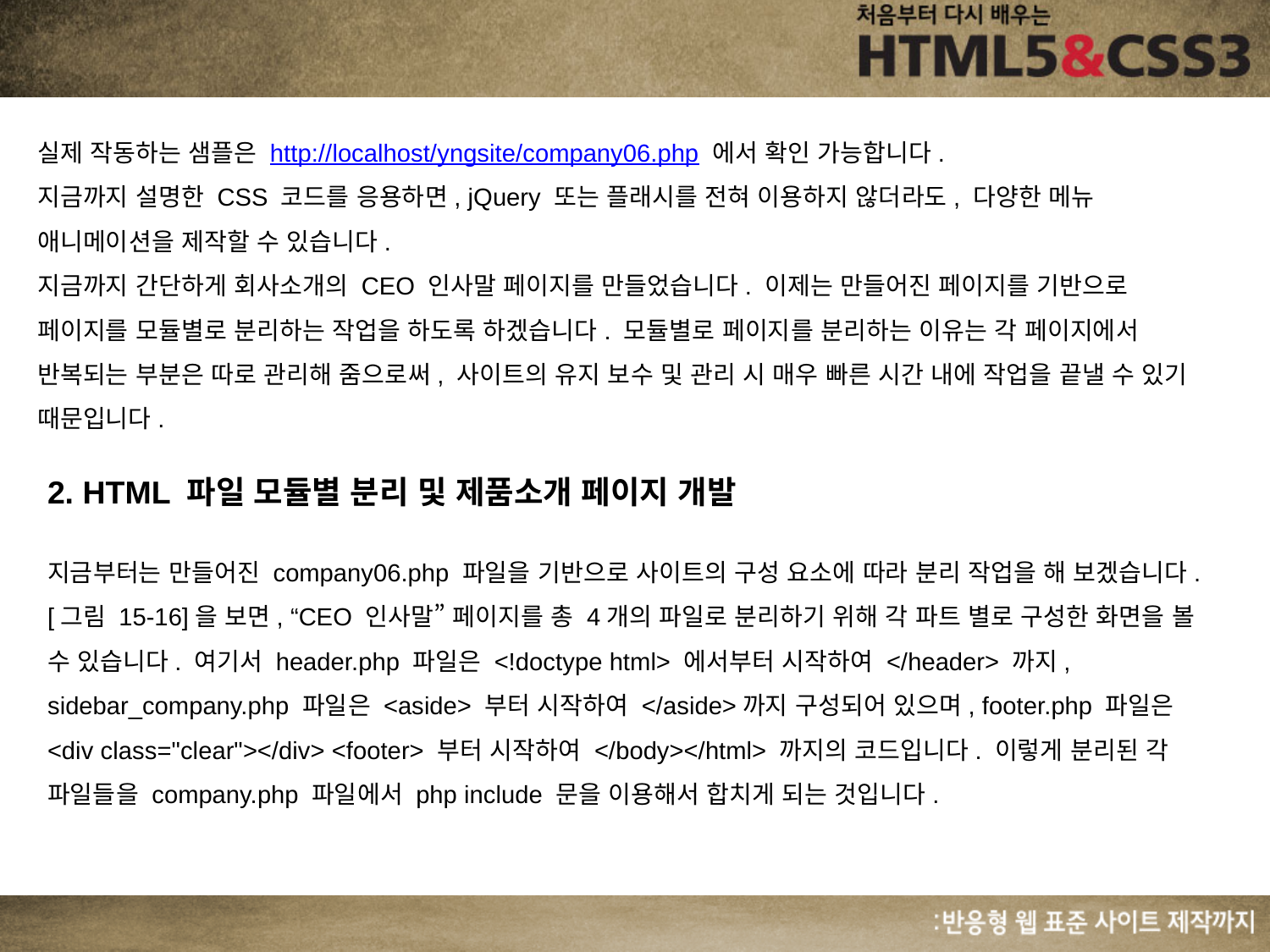

실제 작동하는 샘플은 http://localhost/yngsite/company06.php 에서 확인 가능합니다.
지금까지 설명한 CSS 코드를 응용하면, jQuery 또는 플래시를 전혀 이용하지 않더라도, 다양한 메뉴 애니메이션을 제작할 수 있습니다.
지금까지 간단하게 회사소개의 CEO 인사말 페이지를 만들었습니다. 이제는 만들어진 페이지를 기반으로 페이지를 모듈별로 분리하는 작업을 하도록 하겠습니다. 모듈별로 페이지를 분리하는 이유는 각 페이지에서 반복되는 부분은 따로 관리해 줌으로써, 사이트의 유지 보수 및 관리 시 매우 빠른 시간 내에 작업을 끝낼 수 있기 때문입니다.

2. HTML 파일 모듈별 분리 및 제품소개 페이지 개발
지금부터는 만들어진 company06.php 파일을 기반으로 사이트의 구성 요소에 따라 분리 작업을 해 보겠습니다. [그림 15-16]을 보면, “CEO 인사말” 페이지를 총 4개의 파일로 분리하기 위해 각 파트 별로 구성한 화면을 볼 수 있습니다. 여기서 header.php 파일은 <!doctype html> 에서부터 시작하여 </header> 까지, sidebar_company.php 파일은 <aside> 부터 시작하여 </aside>까지 구성되어 있으며, footer.php 파일은 <div class="clear"></div> <footer> 부터 시작하여 </body></html> 까지의 코드입니다. 이렇게 분리된 각 파일들을 company.php 파일에서 php include 문을 이용해서 합치게 되는 것입니다.